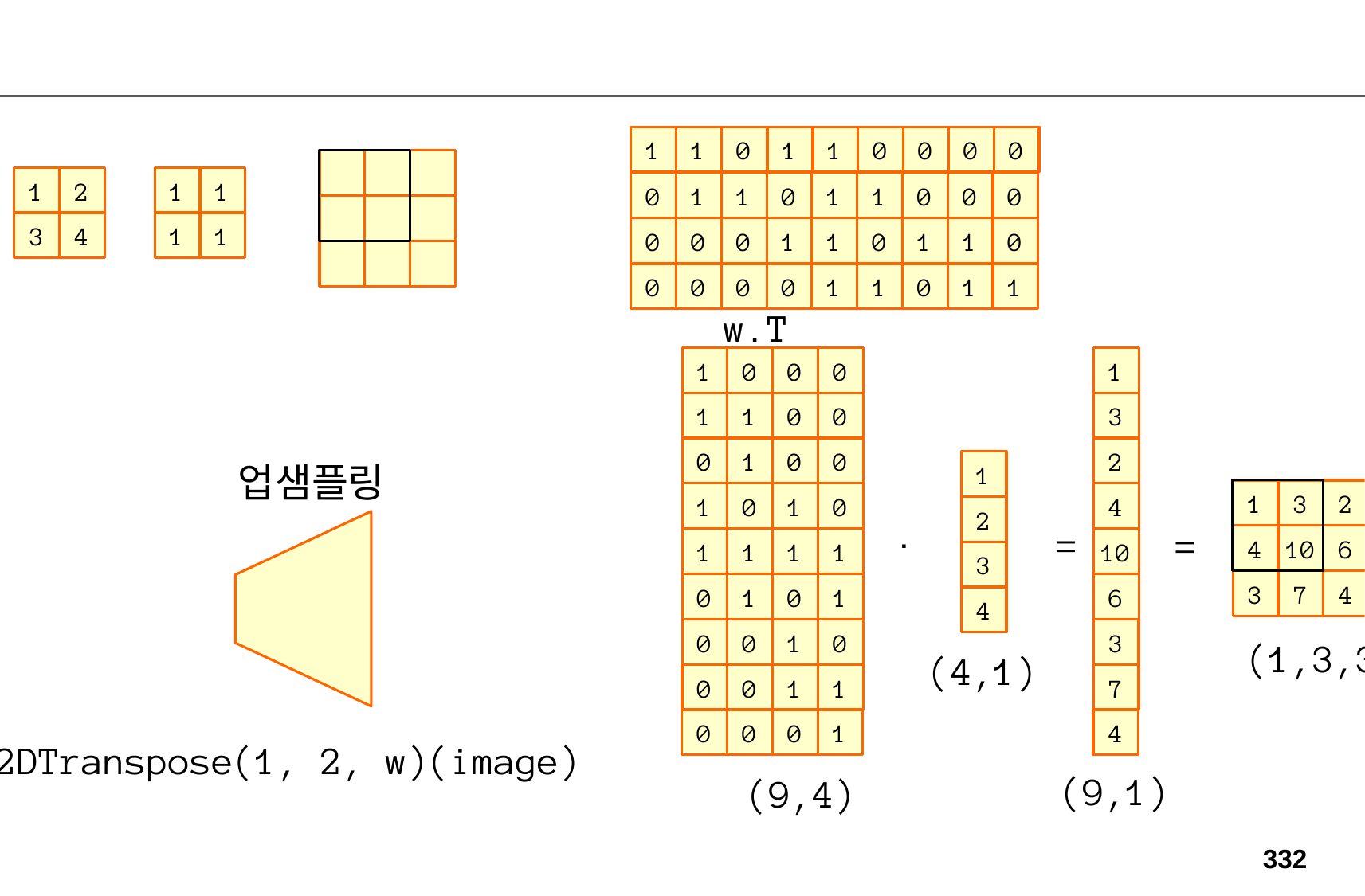

1
1
0
1
1
0
0
0
0

1
2
1
1
0
1
1
0
1
1
0
0
0

3
4
1
1
0
0
0
1
1
0
1
1
0

0
0
0
0
1
1
0
1
1
w.T
1
0
0
0
1
1
1
0
0
3
0
1
0
0
2
업샘플링
1

1
3
2
1
0
1
0
4
2
.
=
=
4
10
6
1
1
1
1
10

3
3
7
4
0
1
0
1
6
4
0
0
1
0
3
(1,3,3,1)
(4,1)
0
0
1
1
7
0
0
0
1
4
Conv2DTranspose(1, 2, w)(image)
(9,1)
(9,4)